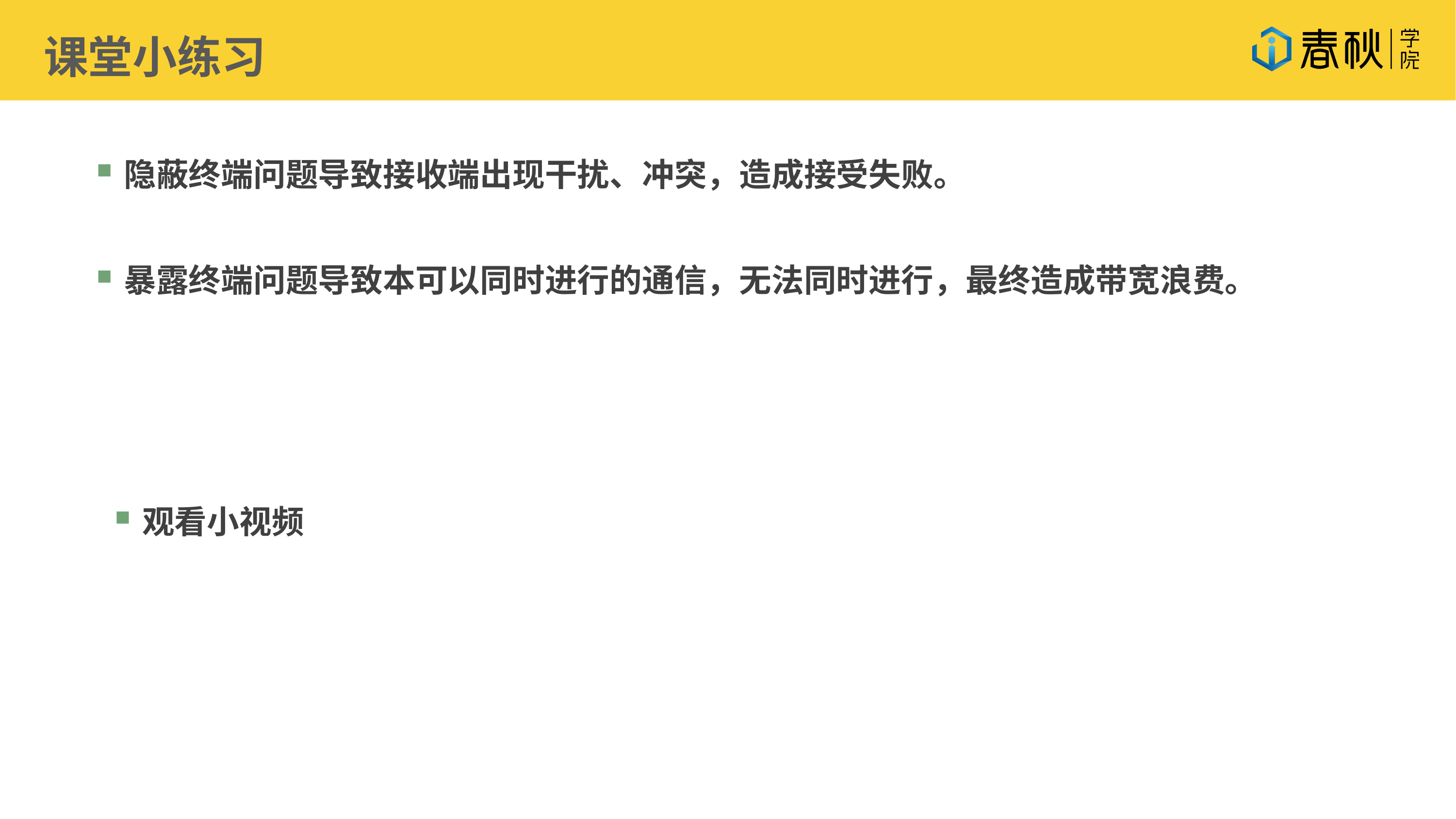

课堂小练习
隐蔽终端问题导致接收端出现干扰、冲突，造成接受失败。

暴露终端问题导致本可以同时进行的通信，无法同时进行，最终造成带宽浪费。

观看小视频